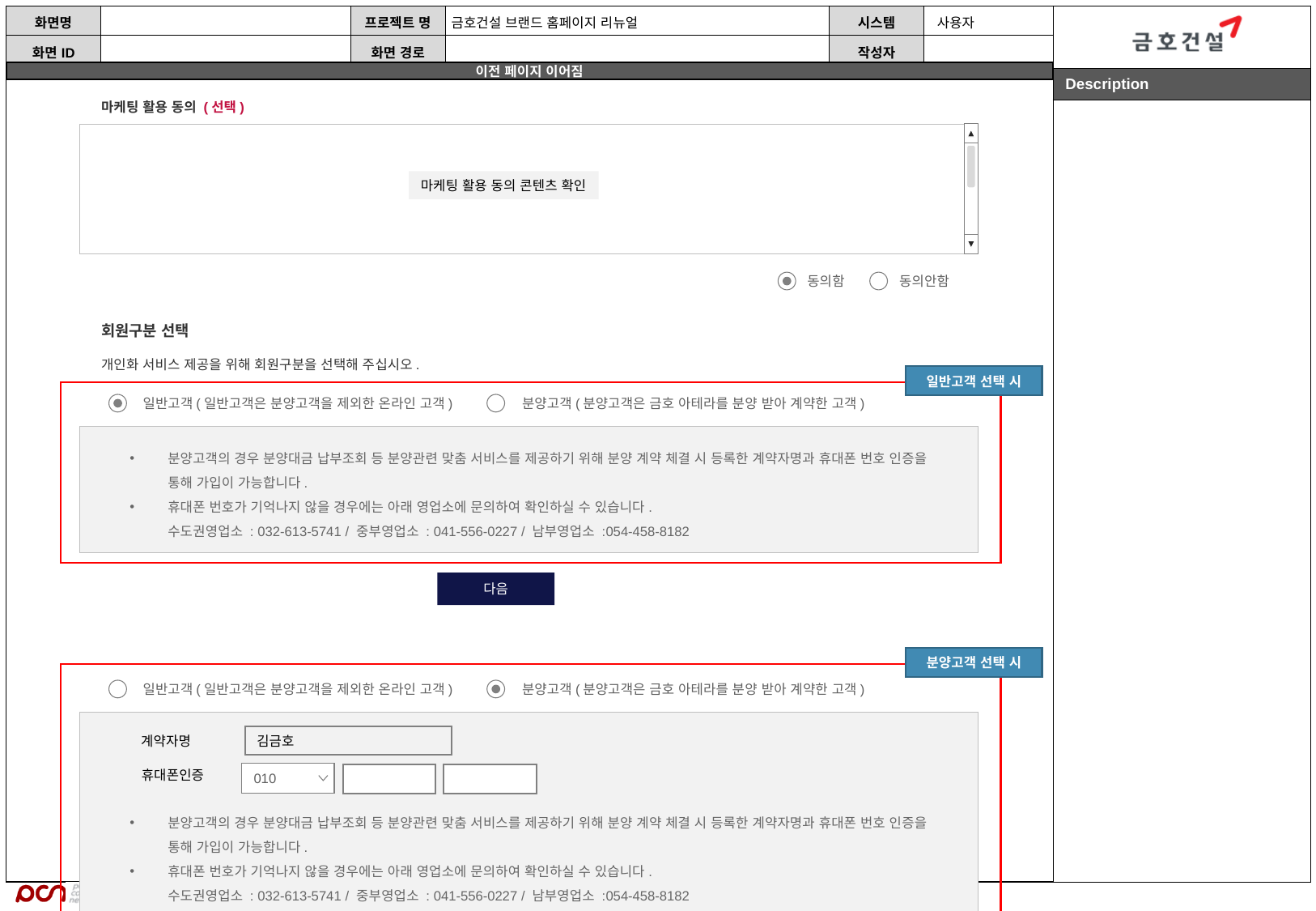

마케팅 활용 동의 (선택)

마케팅 활용 동의 콘텐츠 확인
동의함

동의안함

회원구분 선택

개인화 서비스 제공을 위해 회원구분을 선택해 주십시오.
일반고객 선택 시

일반고객(일반고객은 분양고객을 제외한 온라인 고객)

분양고객(분양고객은 금호 아테라를 분양 받아 계약한 고객)

분양고객의 경우 분양대금 납부조회 등 분양관련 맞춤 서비스를 제공하기 위해 분양 계약 체결 시 등록한 계약자명과 휴대폰 번호 인증을 통해 가입이 가능합니다.
휴대폰 번호가 기억나지 않을 경우에는 아래 영업소에 문의하여 확인하실 수 있습니다.
수도권영업소 : 032-613-5741 / 중부영업소 : 041-556-0227 / 남부영업소 :054-458-8182
다음
분양고객 선택 시

일반고객(일반고객은 분양고객을 제외한 온라인 고객)

분양고객(분양고객은 금호 아테라를 분양 받아 계약한 고객)

계약자명
김금호
휴대폰인증
010

분양고객의 경우 분양대금 납부조회 등 분양관련 맞춤 서비스를 제공하기 위해 분양 계약 체결 시 등록한 계약자명과 휴대폰 번호 인증을 통해 가입이 가능합니다.
휴대폰 번호가 기억나지 않을 경우에는 아래 영업소에 문의하여 확인하실 수 있습니다.
수도권영업소 : 032-613-5741 / 중부영업소 : 041-556-0227 / 남부영업소 :054-458-8182